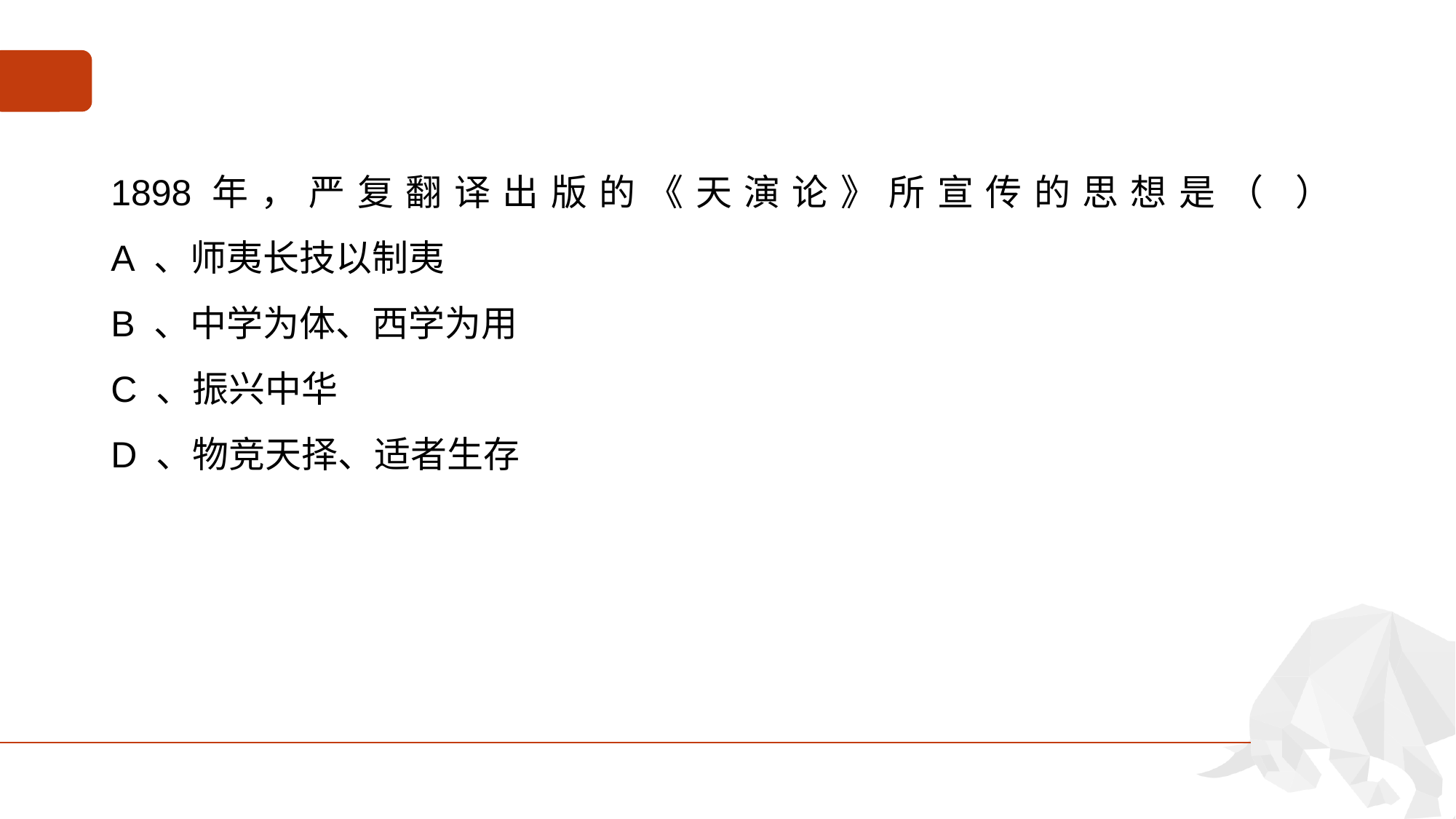

#
1898年，严复翻译出版的《天演论》所宣传的思想是（ ）
A 、师夷长技以制夷
B 、中学为体、西学为用
C 、振兴中华
D 、物竞天择、适者生存